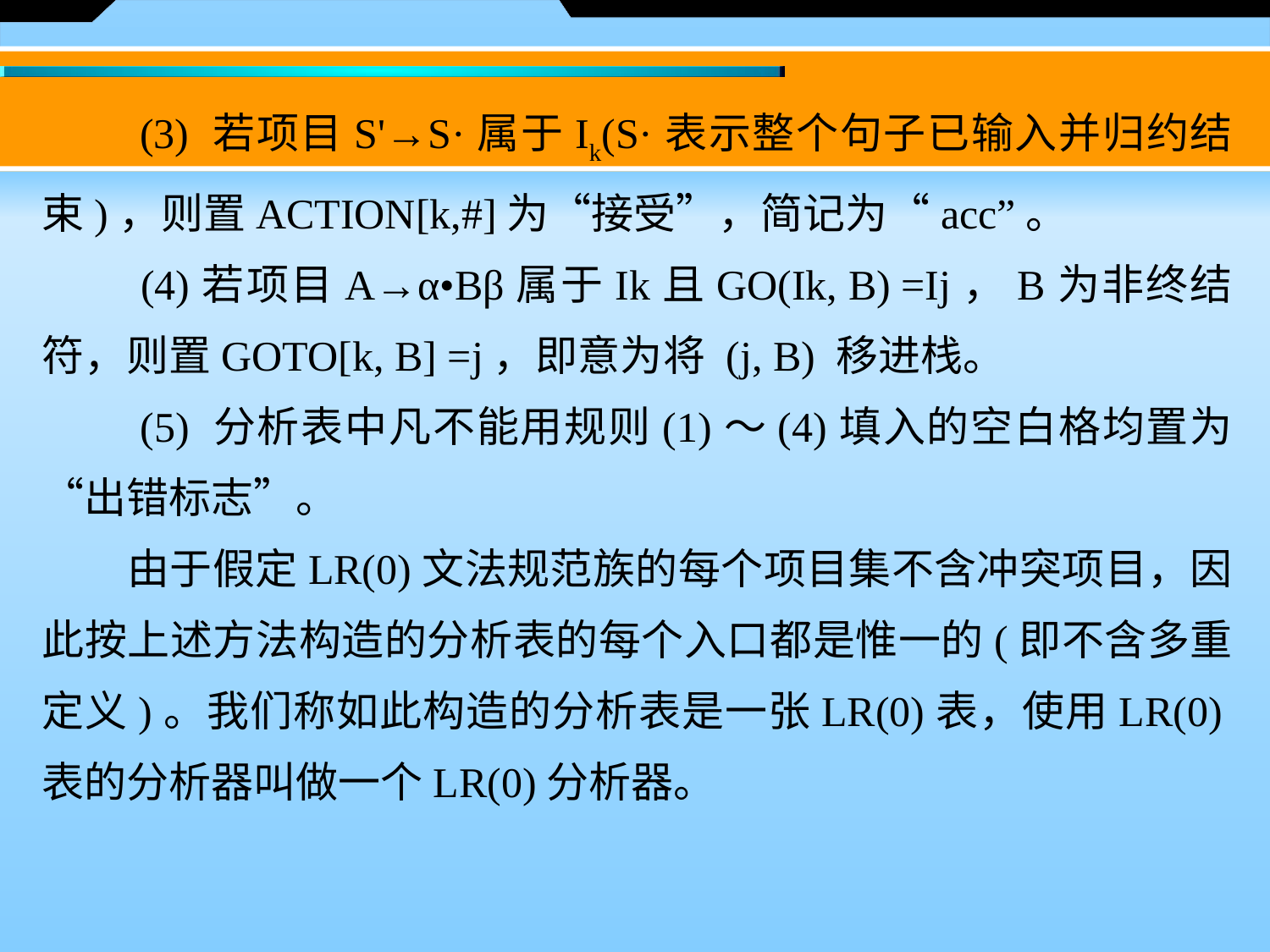

(3) 若项目S'→S·属于Ik(S·表示整个句子已输入并归约结束)，则置ACTION[k,#]为“接受”，简记为“acc”。
　　(4)若项目A→α•Bβ属于Ik且GO(Ik, B) =Ij，B为非终结符，则置GOTO[k, B] =j，即意为将 (j, B) 移进栈。
　　(5) 分析表中凡不能用规则(1)～(4)填入的空白格均置为“出错标志”。
　　由于假定LR(0)文法规范族的每个项目集不含冲突项目，因此按上述方法构造的分析表的每个入口都是惟一的(即不含多重定义)。我们称如此构造的分析表是一张LR(0)表，使用LR(0)表的分析器叫做一个LR(0)分析器。